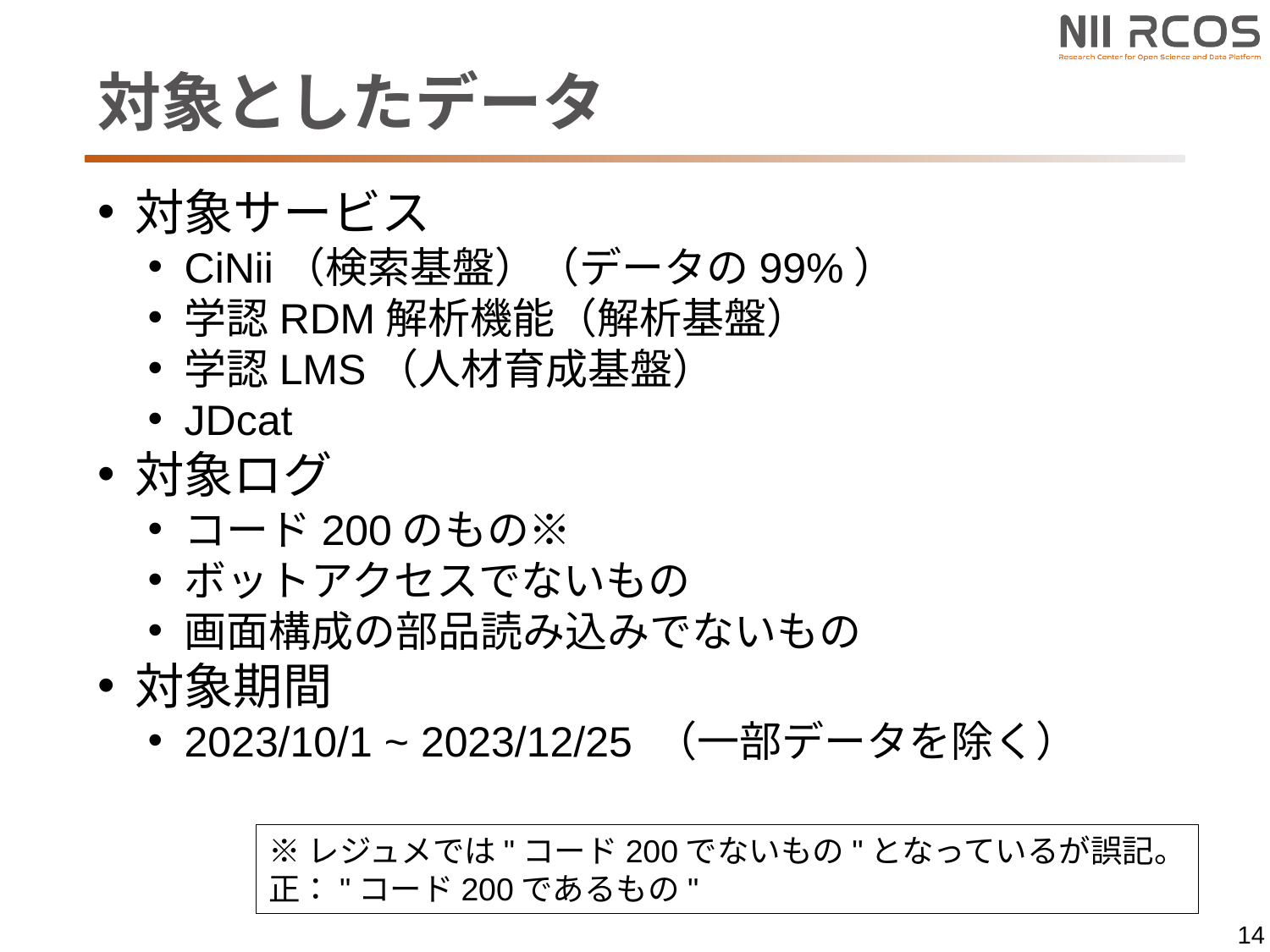

# 対象としたデータ
対象サービス
CiNii（検索基盤）（データの99%）
学認RDM解析機能（解析基盤）
学認LMS（人材育成基盤）
JDcat
対象ログ
コード200のもの※
ボットアクセスでないもの
画面構成の部品読み込みでないもの
対象期間
2023/10/1 ~ 2023/12/25 （一部データを除く）
※レジュメでは"コード200でないもの"となっているが誤記。
正："コード200であるもの"
14